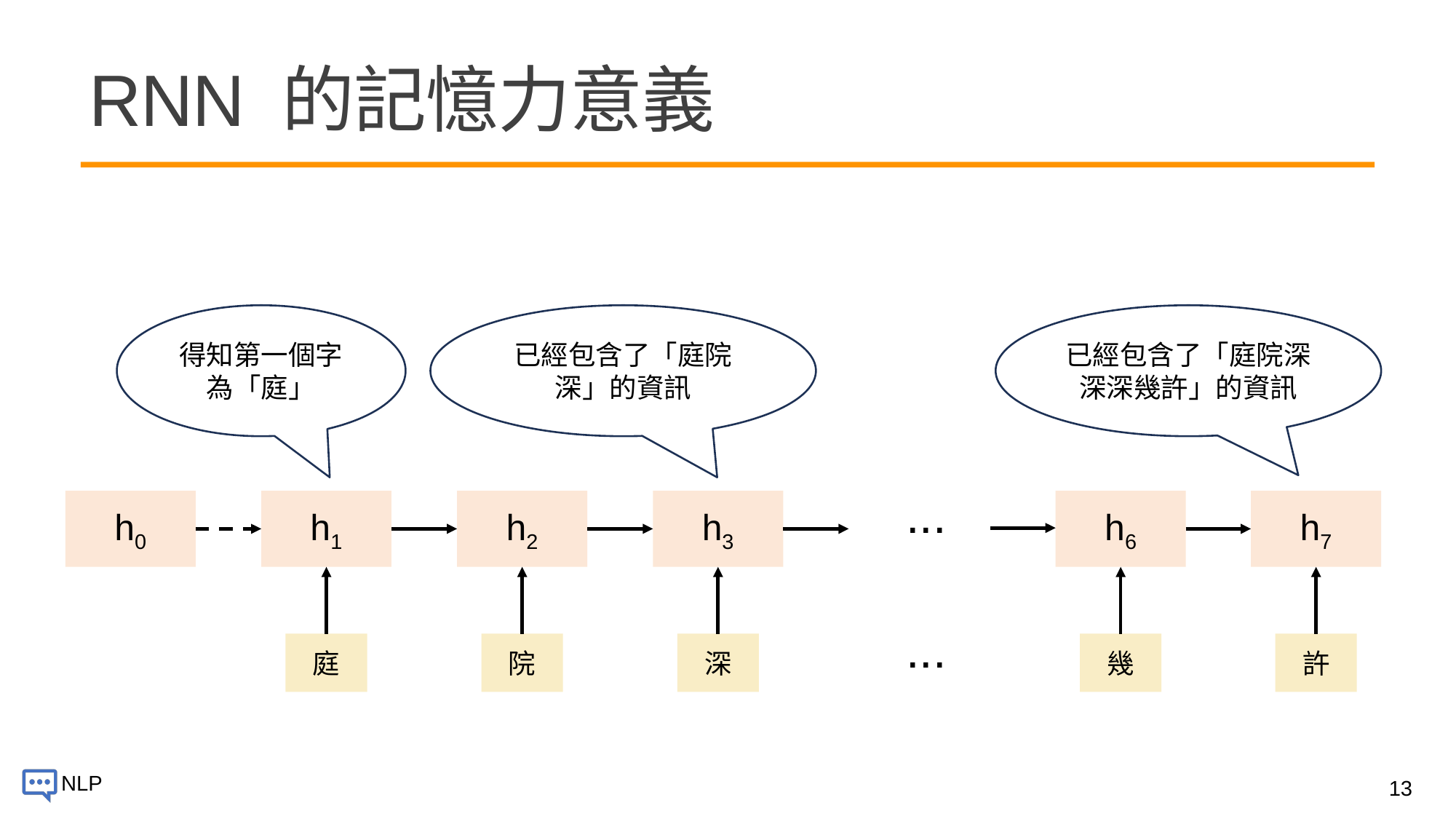

# RNN 的記憶力意義
得知第一個字為「庭」
已經包含了「庭院深」的資訊
已經包含了「庭院深深深幾許」的資訊
...
h0
h1
h2
h3
h6
h7
...
庭
院
深
幾
許
13